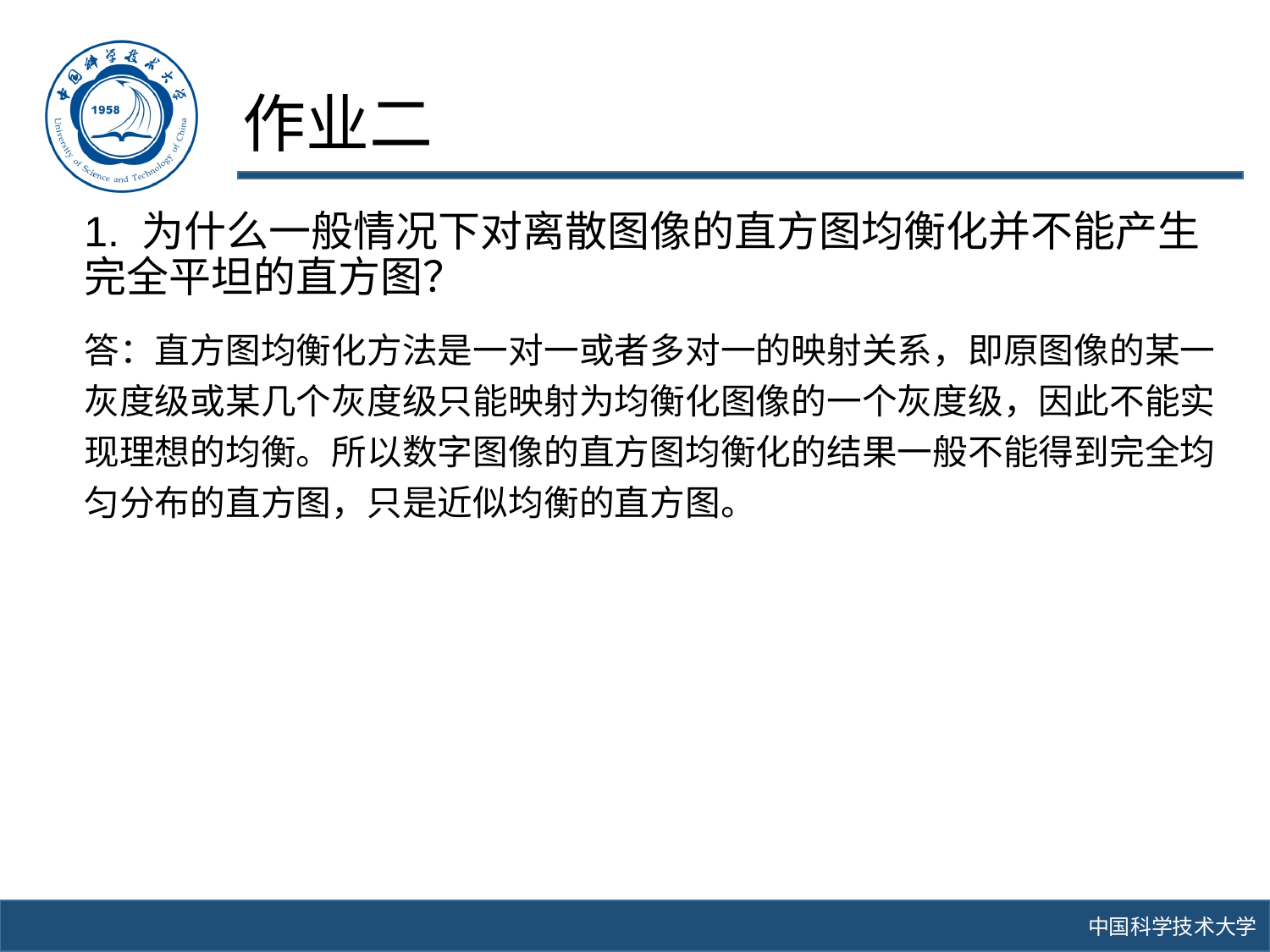

# 作业二
1. 为什么一般情况下对离散图像的直方图均衡化并不能产生完全平坦的直方图？
答：直方图均衡化方法是一对一或者多对一的映射关系，即原图像的某一灰度级或某几个灰度级只能映射为均衡化图像的一个灰度级，因此不能实现理想的均衡。所以数字图像的直方图均衡化的结果一般不能得到完全均匀分布的直方图，只是近似均衡的直方图。